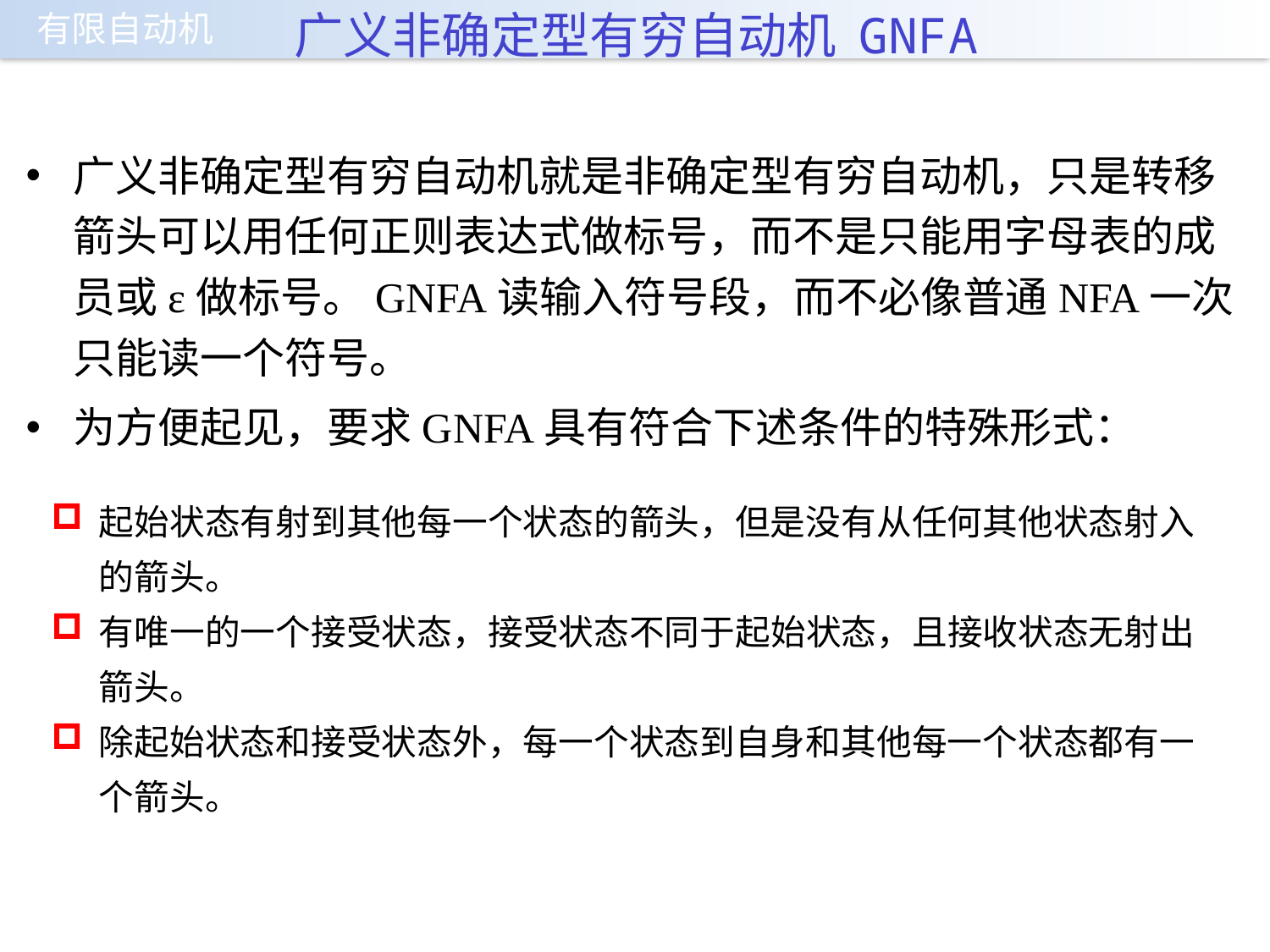

# 广义非确定型有穷自动机 GNFA
广义非确定型有穷自动机就是非确定型有穷自动机，只是转移箭头可以用任何正则表达式做标号，而不是只能用字母表的成员或ε做标号。GNFA读输入符号段，而不必像普通NFA一次只能读一个符号。
为方便起见，要求GNFA具有符合下述条件的特殊形式：

起始状态有射到其他每一个状态的箭头，但是没有从任何其他状态射入的箭头。
有唯一的一个接受状态，接受状态不同于起始状态，且接收状态无射出箭头。
除起始状态和接受状态外，每一个状态到自身和其他每一个状态都有一个箭头。